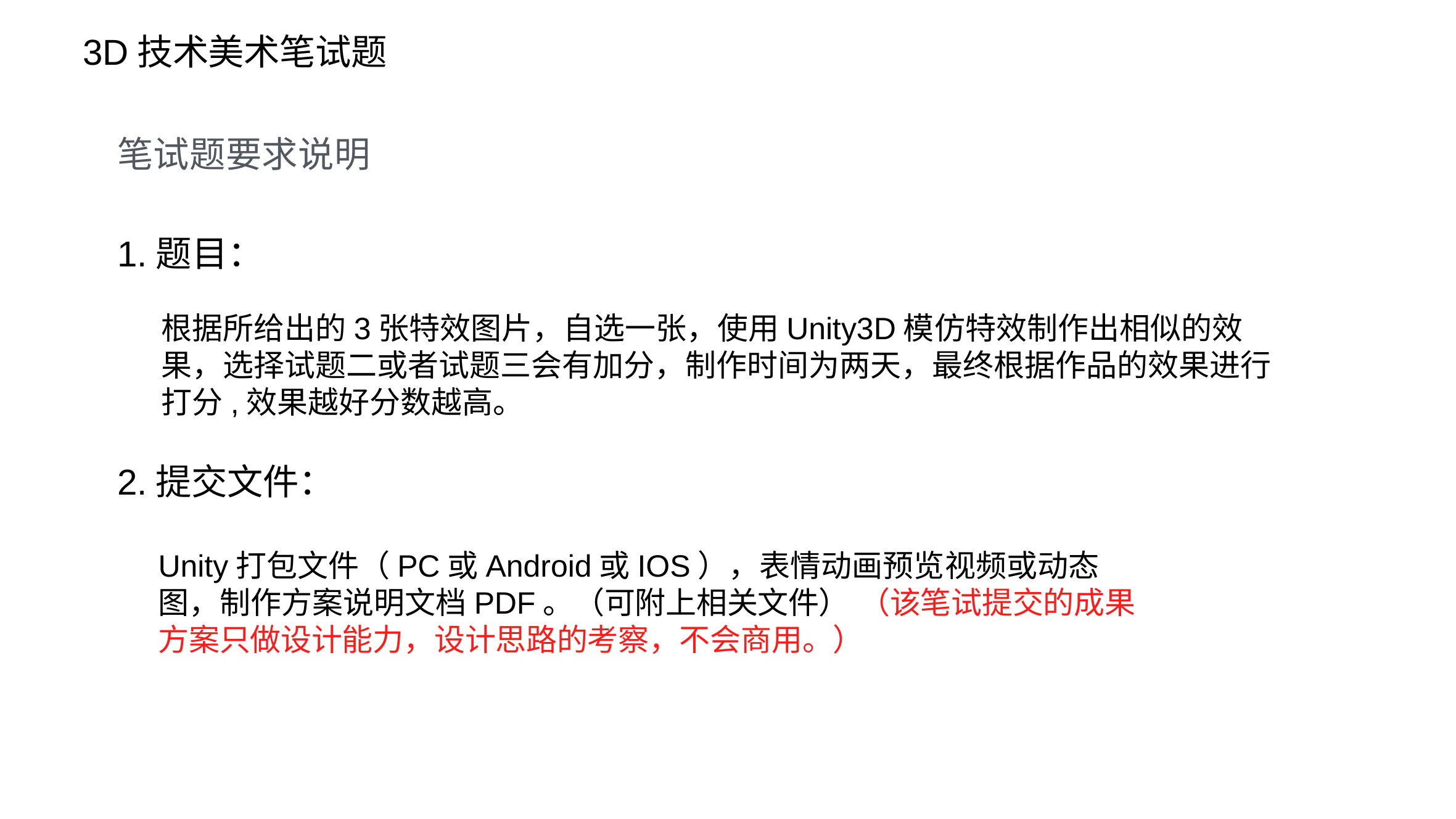

3D技术美术笔试题
笔试题要求说明
1.题⽬：
根据所给出的3张特效图片，自选一张，使用Unity3D模仿特效制作出相似的效果，选择试题二或者试题三会有加分，制作时间为两天，最终根据作品的效果进行打分,效果越好分数越高。
2.提交⽂件：
Unity打包文件（PC或Android或IOS），表情动画预览视频或动态图，制作方案说明文档PDF。（可附上相关文件） （该笔试提交的成果方案只做设计能力，设计思路的考察，不会商用。）